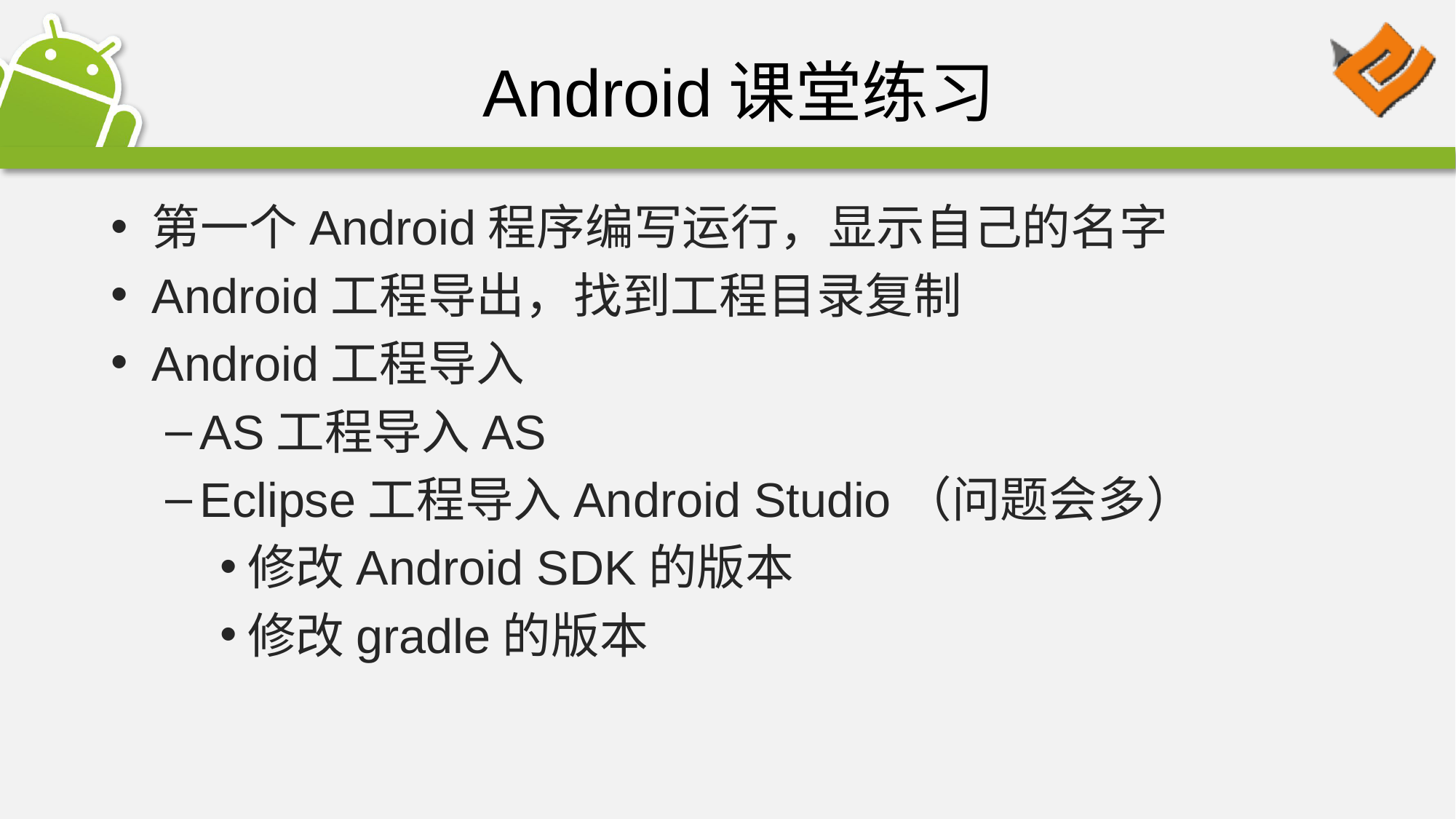

# Android课堂练习
第一个Android程序编写运行，显示自己的名字
Android工程导出，找到工程目录复制
Android工程导入
AS工程导入AS
Eclipse工程导入Android Studio（问题会多）
修改Android SDK的版本
修改gradle的版本